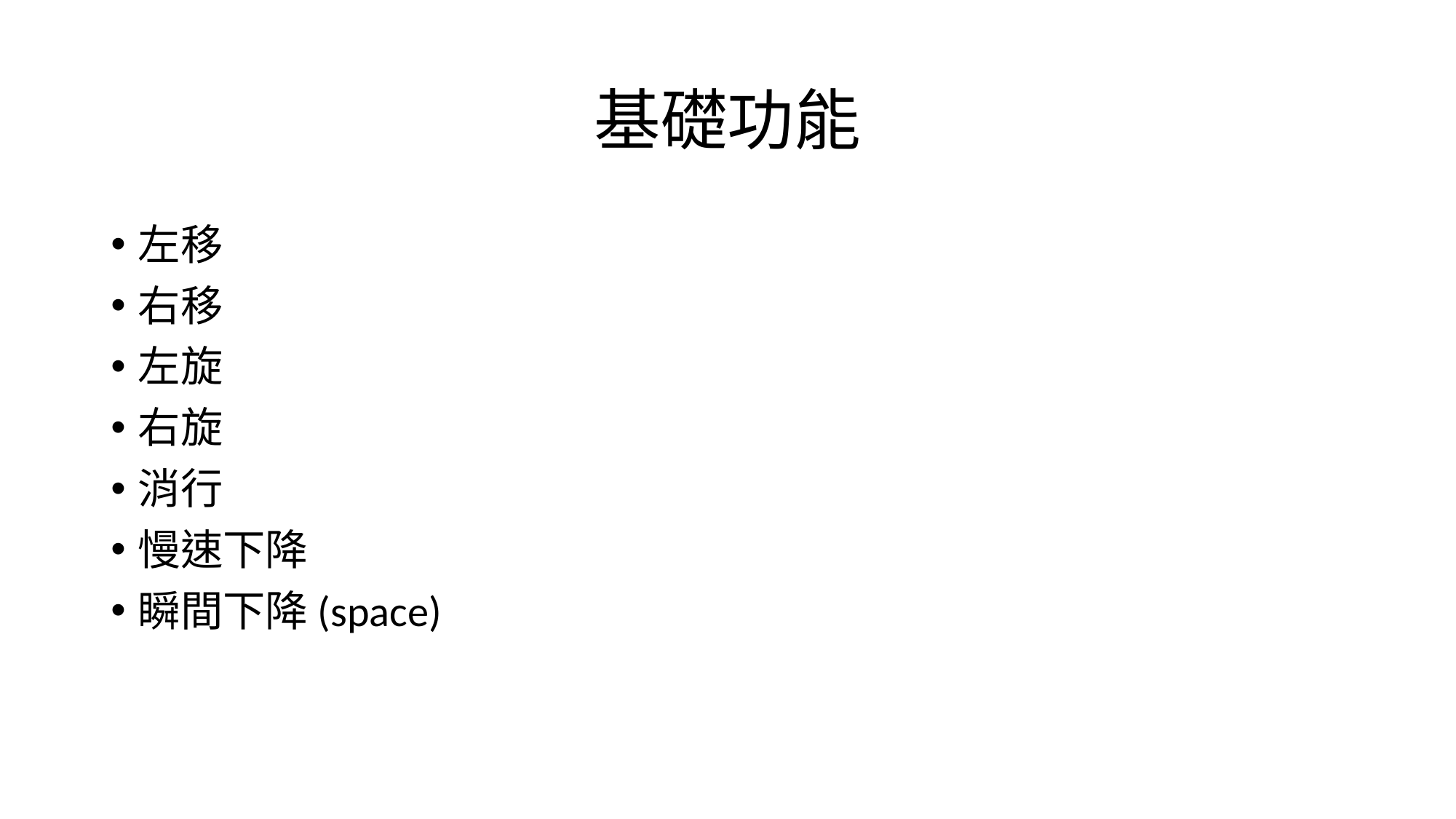

# 基礎功能
左移
右移
左旋
右旋
消行
慢速下降
瞬間下降(space)